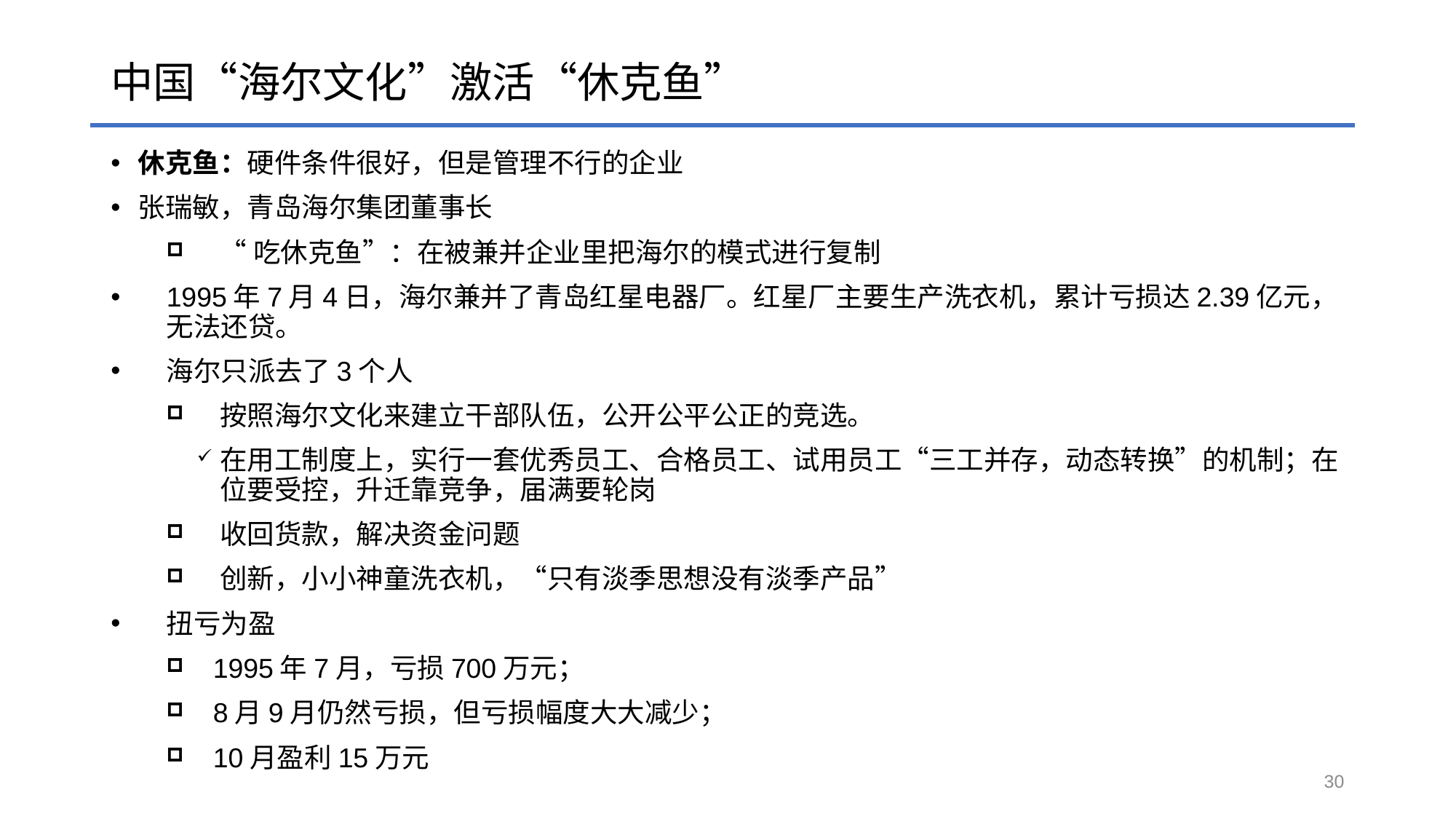

# 中国“海尔文化”激活“休克鱼”
休克鱼：硬件条件很好，但是管理不行的企业
张瑞敏，青岛海尔集团董事长
“吃休克鱼”：在被兼并企业里把海尔的模式进行复制
1995年7月4日，海尔兼并了青岛红星电器厂。红星厂主要生产洗衣机，累计亏损达2.39亿元，无法还贷。
海尔只派去了3个人
按照海尔文化来建立干部队伍，公开公平公正的竞选。
在用工制度上，实行一套优秀员工、合格员工、试用员工“三工并存，动态转换”的机制；在位要受控，升迁靠竞争，届满要轮岗
收回货款，解决资金问题
创新，小小神童洗衣机，“只有淡季思想没有淡季产品”
扭亏为盈
1995年7月，亏损700万元；
8月9月仍然亏损，但亏损幅度大大减少；
10月盈利15万元
30